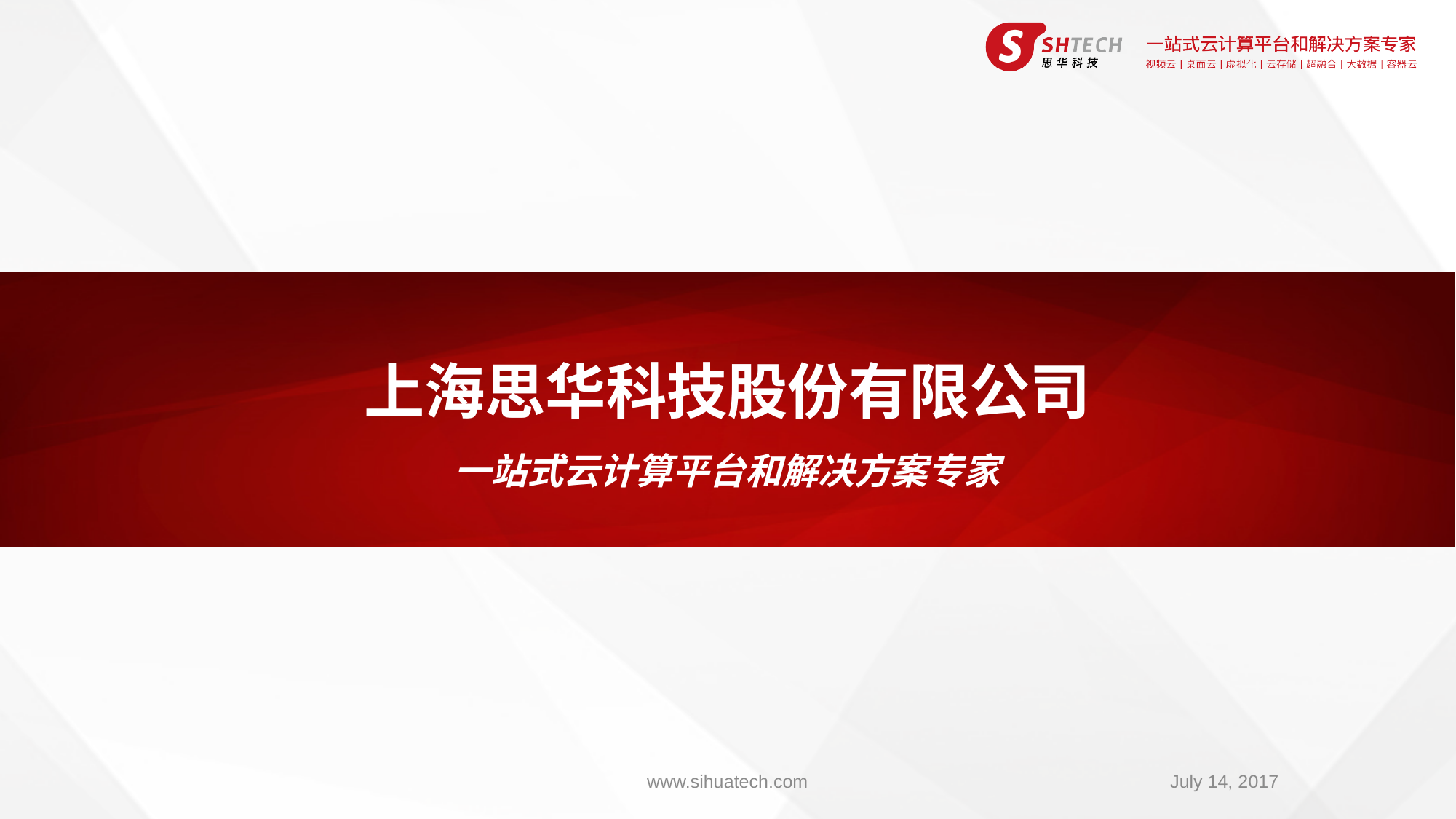

# 上海思华科技股份有限公司 一站式云计算平台和解决方案专家
www.sihuatech.com
July 14, 2017